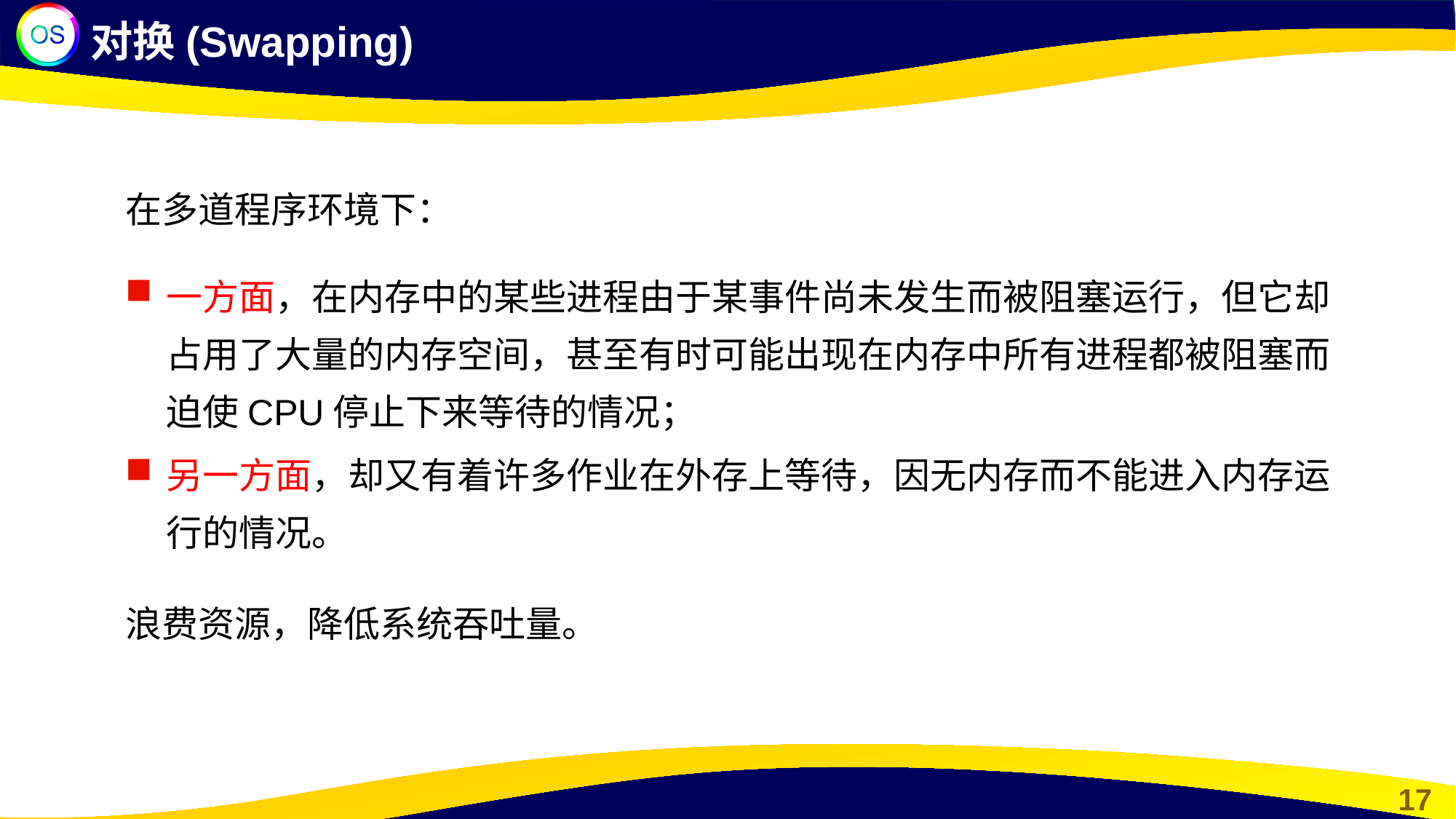

对换(Swapping)
在多道程序环境下：
一方面，在内存中的某些进程由于某事件尚未发生而被阻塞运行，但它却占用了大量的内存空间，甚至有时可能出现在内存中所有进程都被阻塞而迫使CPU停止下来等待的情况；
另一方面，却又有着许多作业在外存上等待，因无内存而不能进入内存运行的情况。
浪费资源，降低系统吞吐量。